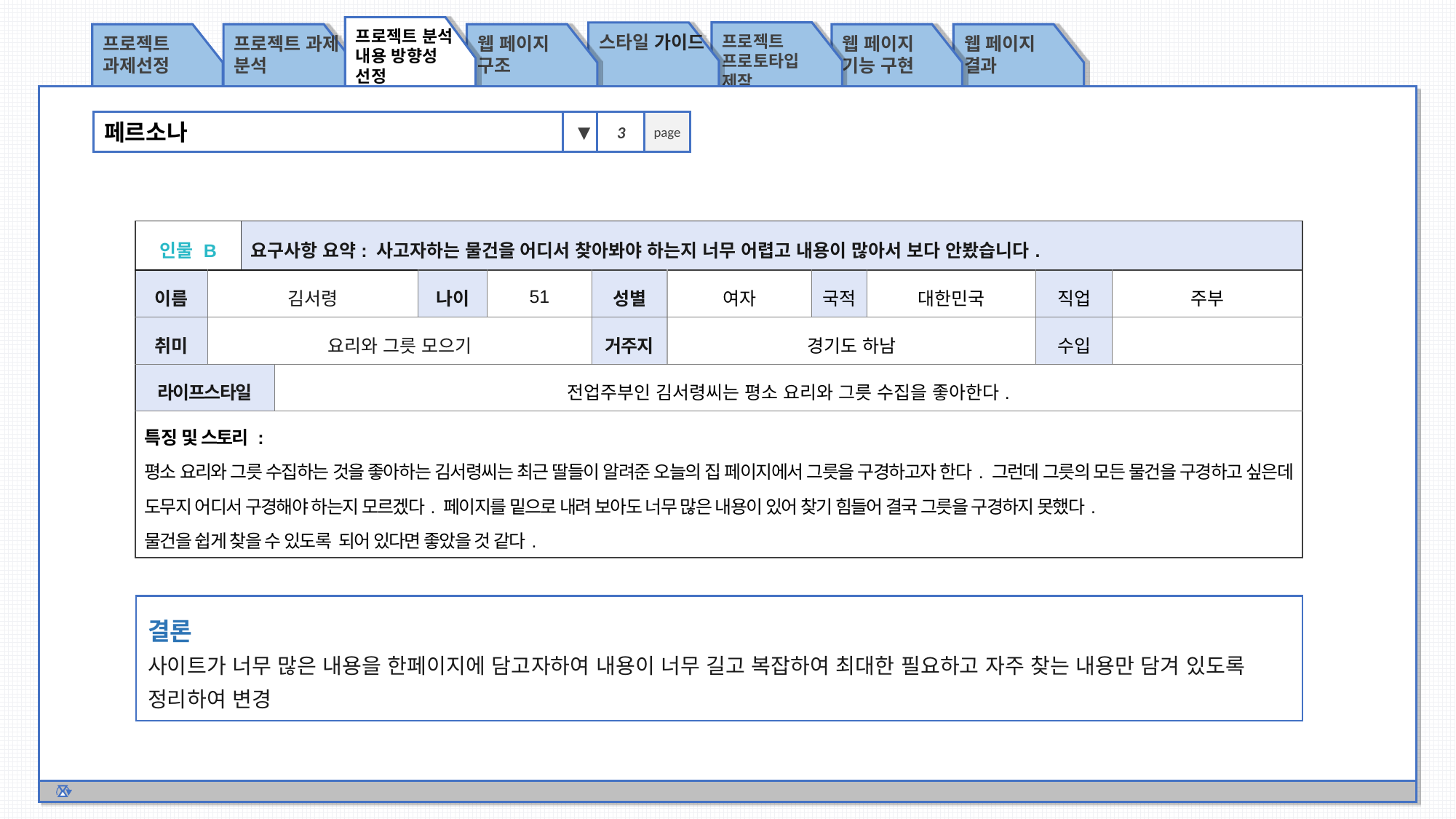

프로젝트 분석 내용 방향성 선정
프로젝트
프로토타입 제작
스타일 가이드
프로젝트 과제선정
프로젝트 과제 분석
웹 페이지 구조
웹 페이지 기능 구현
웹 페이지 결과

페르소나
▼
3
page

| 인물 B |  | 요구사항 요약: 사고자하는 물건을 어디서 찾아봐야 하는지 너무 어렵고 내용이 많아서 보다 안봤습니다. |  |  |  |  |  |  |  |  |  |
| --- | --- | --- | --- | --- | --- | --- | --- | --- | --- | --- | --- |
| 이름 | 김서령 |  |  | 나이 | 51 | 성별 | 여자 | 국적 | 대한민국 | 직업 | 주부 |
| 취미 | 요리와 그릇 모으기 |  |  |  |  | 거주지 | 경기도 하남 |  |  | 수입 |  |
| 라이프스타일 |  |  | 전업주부인 김서령씨는 평소 요리와 그릇 수집을 좋아한다. |  |  |  |  |  |  |  |  |
| 특징 및 스토리 : 평소 요리와 그릇 수집하는 것을 좋아하는 김서령씨는 최근 딸들이 알려준 오늘의 집 페이지에서 그릇을 구경하고자 한다. 그런데 그릇의 모든 물건을 구경하고 싶은데 도무지 어디서 구경해야 하는지 모르겠다. 페이지를 밑으로 내려 보아도 너무 많은 내용이 있어 찾기 힘들어 결국 그릇을 구경하지 못했다. 물건을 쉽게 찾을 수 있도록 되어 있다면 좋았을 것 같다. |  |  |  |  |  |  |  |  |  |  |  |

결론
사이트가 너무 많은 내용을 한페이지에 담고자하여 내용이 너무 길고 복잡하여 최대한 필요하고 자주 찾는 내용만 담겨 있도록 정리하여 변경